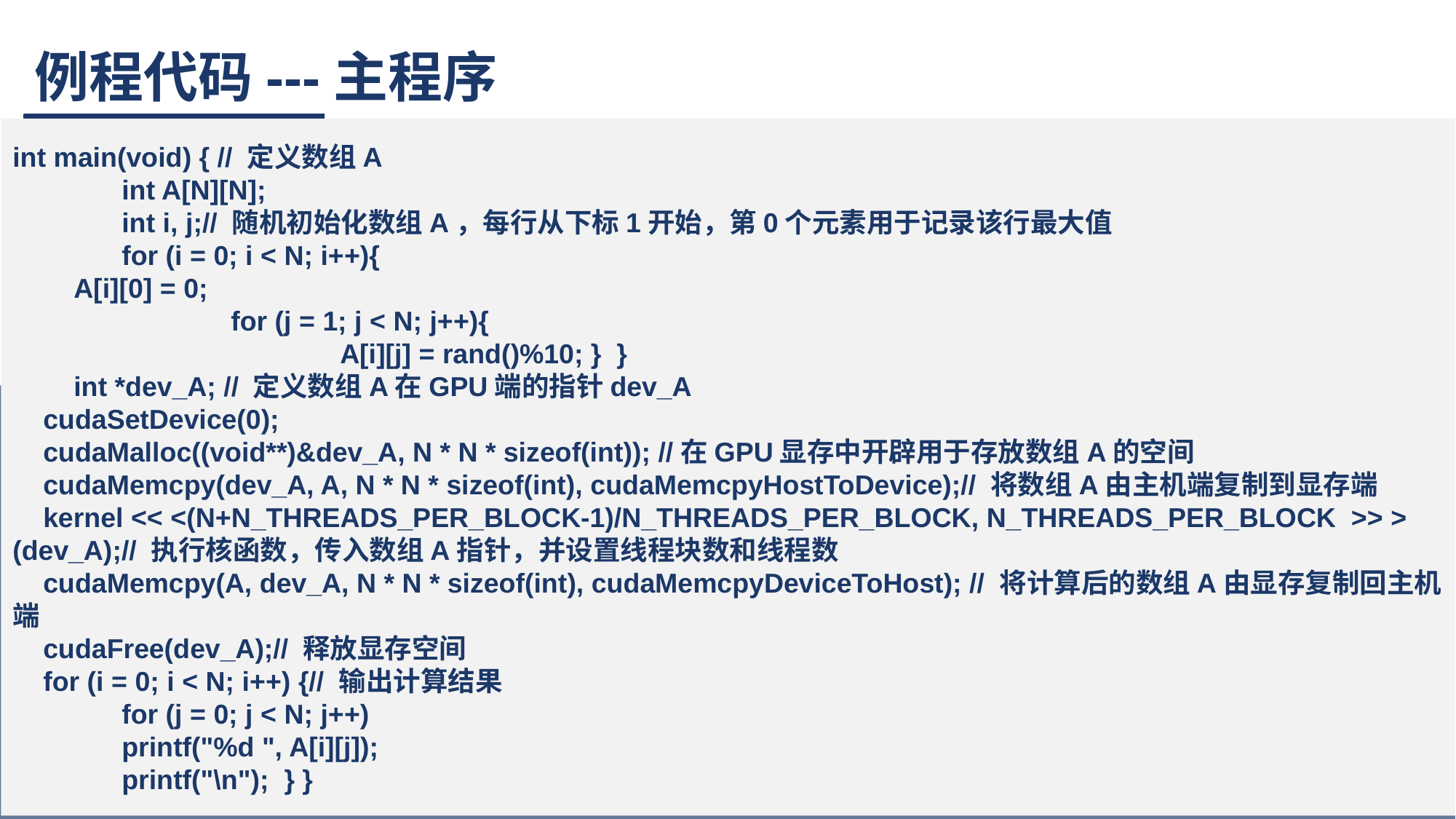

# 例程代码---主程序

int main(void) { // 定义数组A
	int A[N][N];
	int i, j;// 随机初始化数组A，每行从下标1开始，第0个元素用于记录该行最大值
	for (i = 0; i < N; i++){
        A[i][0] = 0;
		for (j = 1; j < N; j++){
			A[i][j] = rand()%10; }  }
        int *dev_A; // 定义数组A在GPU端的指针dev_A
    cudaSetDevice(0);
    cudaMalloc((void**)&dev_A, N * N * sizeof(int)); //在GPU显存中开辟用于存放数组A的空间
    cudaMemcpy(dev_A, A, N * N * sizeof(int), cudaMemcpyHostToDevice);// 将数组A由主机端复制到显存端
    kernel << <(N+N_THREADS_PER_BLOCK-1)/N_THREADS_PER_BLOCK, N_THREADS_PER_BLOCK  >> > (dev_A);// 执行核函数，传入数组A指针，并设置线程块数和线程数
    cudaMemcpy(A, dev_A, N * N * sizeof(int), cudaMemcpyDeviceToHost); // 将计算后的数组A由显存复制回主机端
    cudaFree(dev_A);// 释放显存空间
    for (i = 0; i < N; i++) {// 输出计算结果
    	for (j = 0; j < N; j++)
        	printf("%d ", A[i][j]);
     	printf("\n");  } }